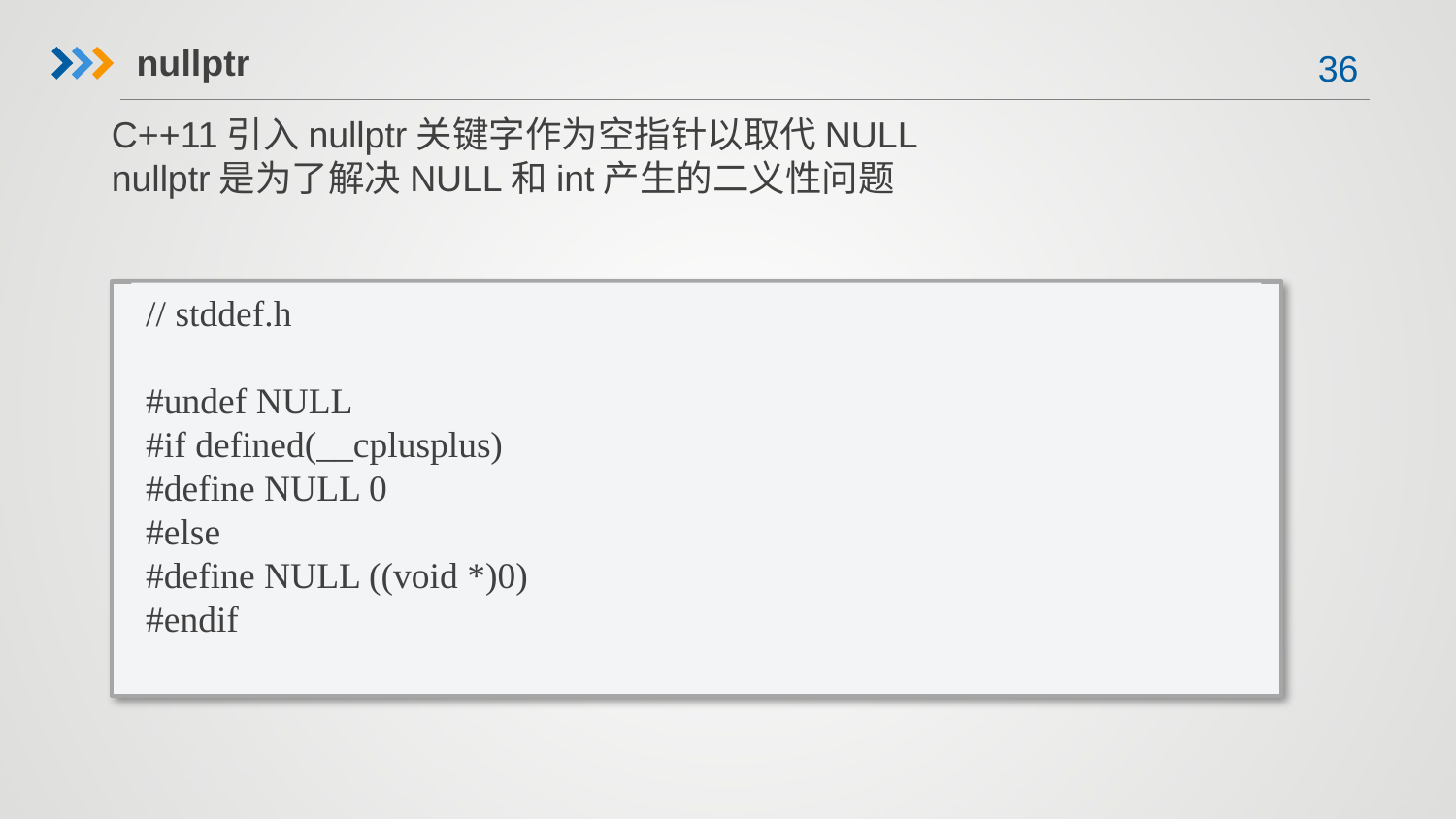

nullptr
C++11引入nullptr关键字作为空指针以取代NULL
nullptr是为了解决NULL和int产生的二义性问题

// stddef.h

#undef NULL
#if defined(__cplusplus)
#define NULL 0
#else
#define NULL ((void *)0)
#endif